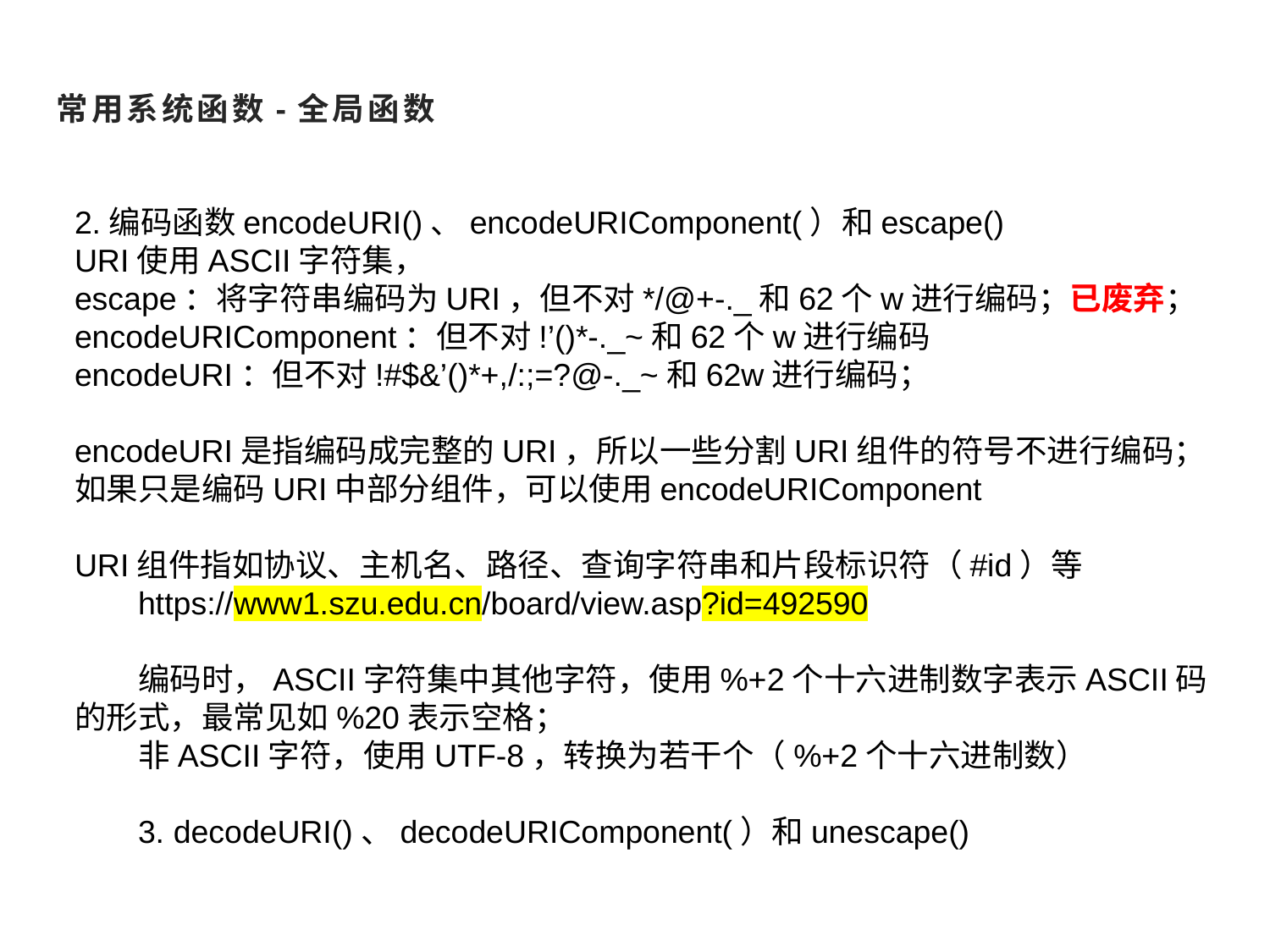

常用系统函数-全局函数
2.编码函数encodeURI()、encodeURIComponent(）和escape()
URI使用ASCII字符集，
escape：将字符串编码为URI，但不对*/@+-._和62个w进行编码；已废弃；
encodeURIComponent：但不对!’()*-._~和62个w进行编码
encodeURI：但不对!#$&’()*+,/:;=?@-._~和62w进行编码；

encodeURI是指编码成完整的URI，所以一些分割URI组件的符号不进行编码；
如果只是编码URI中部分组件，可以使用encodeURIComponent

URI组件指如协议、主机名、路径、查询字符串和片段标识符（#id）等
https://www1.szu.edu.cn/board/view.asp?id=492590

编码时，ASCII字符集中其他字符，使用%+2个十六进制数字表示ASCII码的形式，最常见如%20表示空格；
非ASCII字符，使用UTF-8，转换为若干个（%+2个十六进制数）

3. decodeURI()、decodeURIComponent(）和unescape()